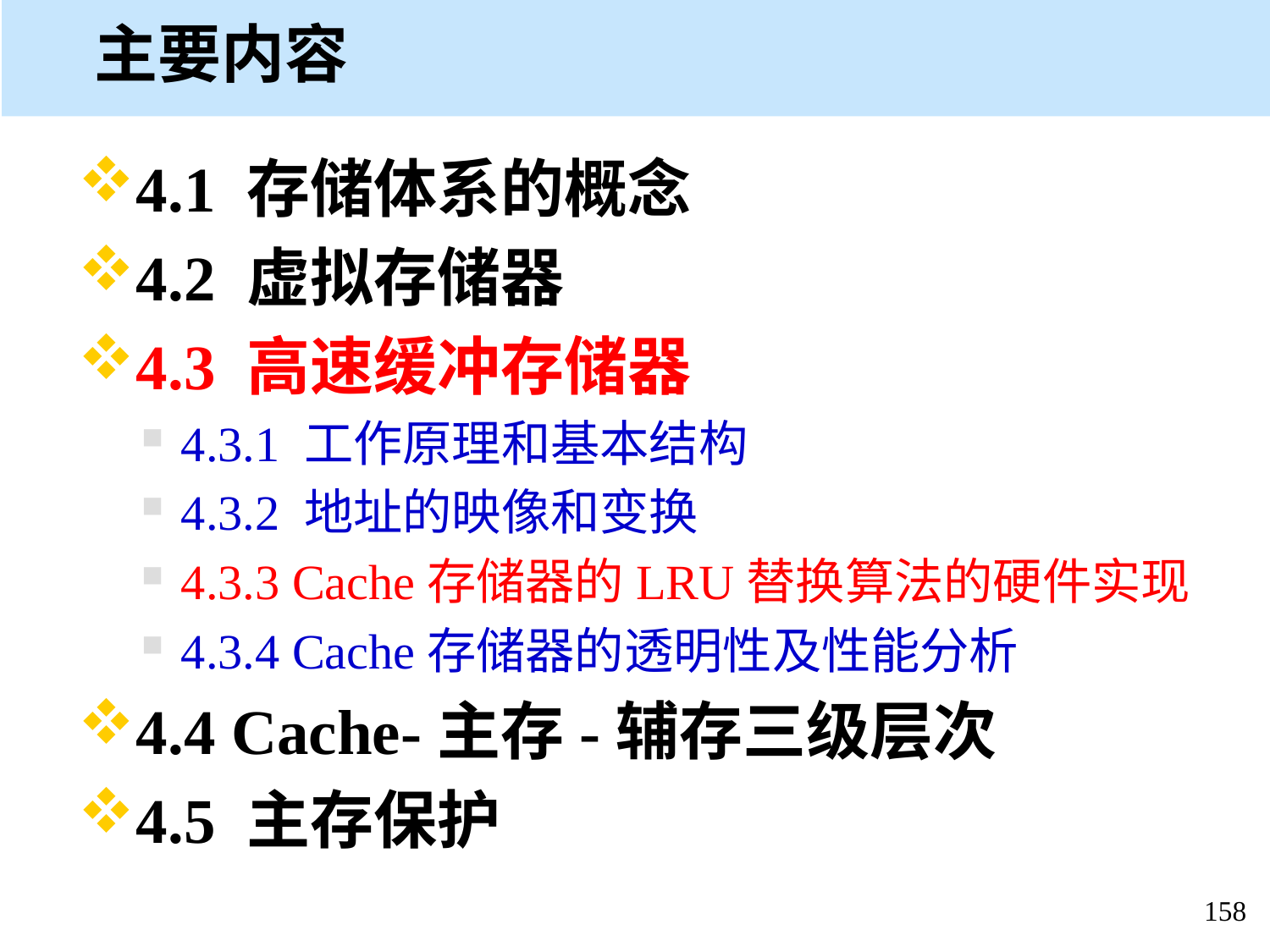

# 主要内容
4.1 存储体系的概念
4.2 虚拟存储器
4.3 高速缓冲存储器
4.3.1 工作原理和基本结构
4.3.2 地址的映像和变换
4.3.3 Cache存储器的LRU替换算法的硬件实现
4.3.4 Cache存储器的透明性及性能分析
4.4 Cache-主存-辅存三级层次
4.5 主存保护